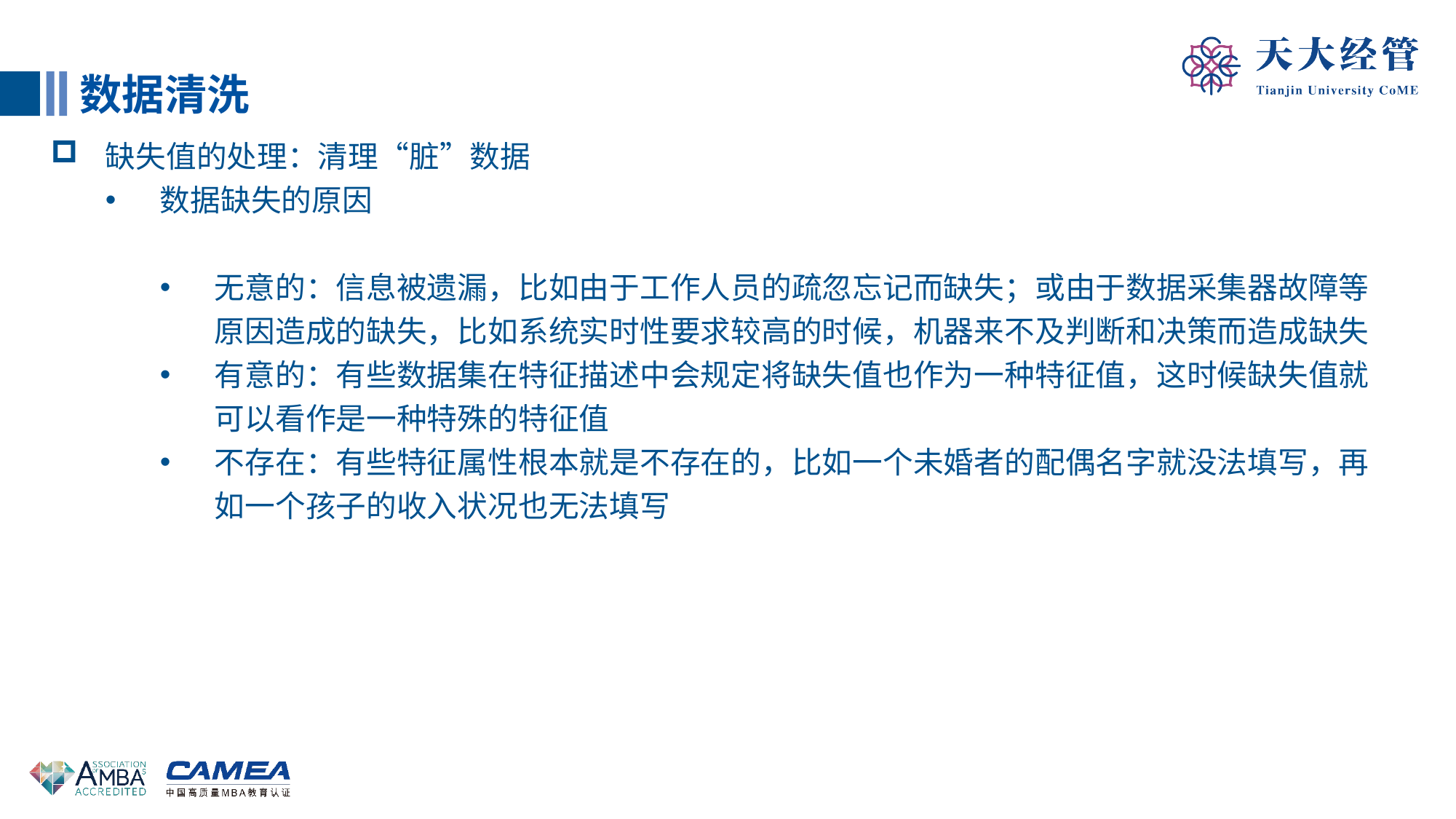

数据清洗

缺失值的处理：清理“脏”数据
数据缺失的原因

无意的：信息被遗漏，比如由于工作人员的疏忽忘记而缺失；或由于数据采集器故障等原因造成的缺失，比如系统实时性要求较高的时候，机器来不及判断和决策而造成缺失
有意的：有些数据集在特征描述中会规定将缺失值也作为一种特征值，这时候缺失值就可以看作是一种特殊的特征值
不存在：有些特征属性根本就是不存在的，比如一个未婚者的配偶名字就没法填写，再如一个孩子的收入状况也无法填写